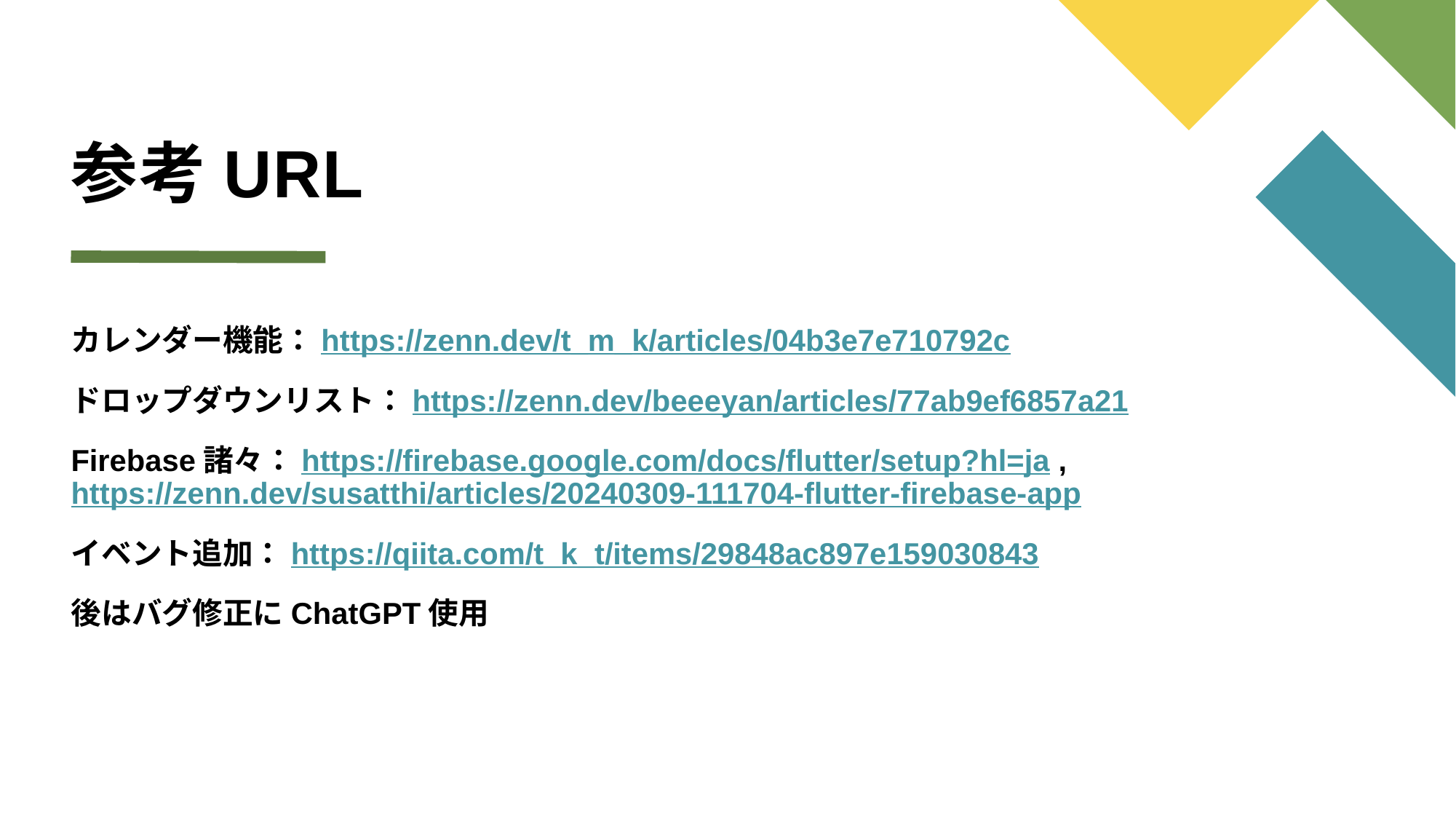

# 参考URL
カレンダー機能：https://zenn.dev/t_m_k/articles/04b3e7e710792c
ドロップダウンリスト：https://zenn.dev/beeeyan/articles/77ab9ef6857a21
Firebase諸々：https://firebase.google.com/docs/flutter/setup?hl=ja , https://zenn.dev/susatthi/articles/20240309-111704-flutter-firebase-app
イベント追加：https://qiita.com/t_k_t/items/29848ac897e159030843
後はバグ修正にChatGPT使用